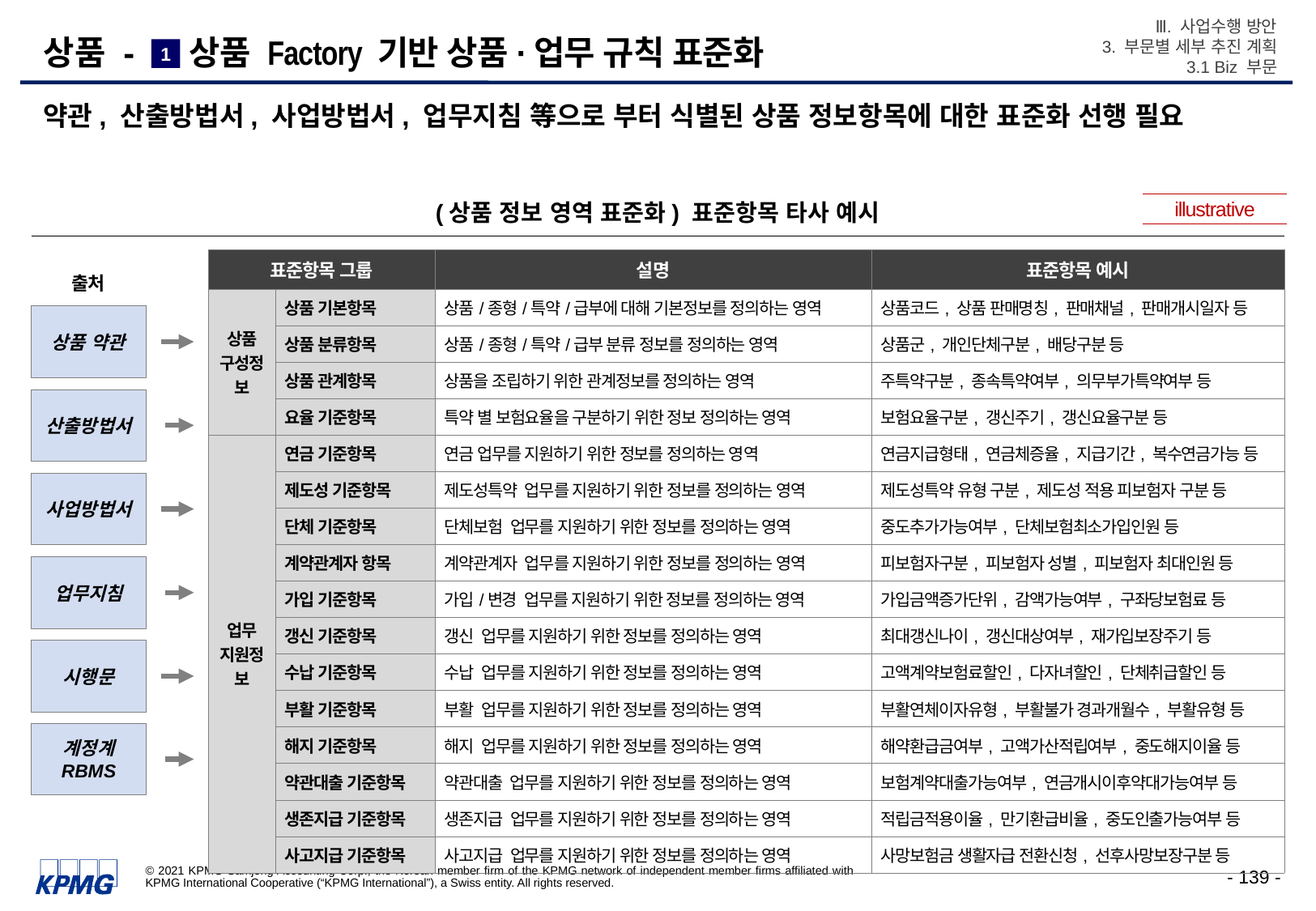

Ⅲ. 사업수행 방안
3. 부문별 세부 추진 계획
3.1 Biz 부문
# 상품 -     상품 Factory 기반 상품·업무 규칙 표준화
1
약관, 산출방법서, 사업방법서, 업무지침 等으로 부터 식별된 상품 정보항목에 대한 표준화 선행 필요
illustrative
(상품 정보 영역 표준화) 표준항목 타사 예시
| 표준항목 그룹 |  | 설명 | 표준항목 예시 |
| --- | --- | --- | --- |
| 상품 구성정보 | 상품 기본항목 | 상품/종형/특약/급부에 대해 기본정보를 정의하는 영역 | 상품코드, 상품 판매명칭, 판매채널, 판매개시일자 등 |
|  | 상품 분류항목 | 상품/종형/특약/급부 분류 정보를 정의하는 영역 | 상품군, 개인단체구분, 배당구분 등 |
|  | 상품 관계항목 | 상품을 조립하기 위한 관계정보를 정의하는 영역 | 주특약구분, 종속특약여부, 의무부가특약여부 등 |
|  | 요율 기준항목 | 특약 별 보험요율을 구분하기 위한 정보 정의하는 영역 | 보험요율구분, 갱신주기, 갱신요율구분 등 |
| 업무 지원정보 | 연금 기준항목 | 연금 업무를 지원하기 위한 정보를 정의하는 영역 | 연금지급형태, 연금체증율, 지급기간, 복수연금가능 등 |
|  | 제도성 기준항목 | 제도성특약 업무를 지원하기 위한 정보를 정의하는 영역 | 제도성특약 유형 구분, 제도성 적용 피보험자 구분 등 |
|  | 단체 기준항목 | 단체보험 업무를 지원하기 위한 정보를 정의하는 영역 | 중도추가가능여부, 단체보험최소가입인원 등 |
|  | 계약관계자 항목 | 계약관계자 업무를 지원하기 위한 정보를 정의하는 영역 | 피보험자구분, 피보험자 성별, 피보험자 최대인원 등 |
|  | 가입 기준항목 | 가입/변경 업무를 지원하기 위한 정보를 정의하는 영역 | 가입금액증가단위, 감액가능여부, 구좌당보험료 등 |
|  | 갱신 기준항목 | 갱신 업무를 지원하기 위한 정보를 정의하는 영역 | 최대갱신나이, 갱신대상여부, 재가입보장주기 등 |
|  | 수납 기준항목 | 수납 업무를 지원하기 위한 정보를 정의하는 영역 | 고액계약보험료할인, 다자녀할인, 단체취급할인 등 |
|  | 부활 기준항목 | 부활 업무를 지원하기 위한 정보를 정의하는 영역 | 부활연체이자유형, 부활불가 경과개월수, 부활유형 등 |
|  | 해지 기준항목 | 해지 업무를 지원하기 위한 정보를 정의하는 영역 | 해약환급금여부, 고액가산적립여부, 중도해지이율 등 |
|  | 약관대출 기준항목 | 약관대출 업무를 지원하기 위한 정보를 정의하는 영역 | 보험계약대출가능여부, 연금개시이후약대가능여부 등 |
|  | 생존지급 기준항목 | 생존지급 업무를 지원하기 위한 정보를 정의하는 영역 | 적립금적용이율, 만기환급비율, 중도인출가능여부 등 |
|  | 사고지급 기준항목 | 사고지급 업무를 지원하기 위한 정보를 정의하는 영역 | 사망보험금 생활자급 전환신청, 선후사망보장구분 등 |
출처
상품 약관
산출방법서
사업방법서
업무지침
시행문
계정계 RBMS